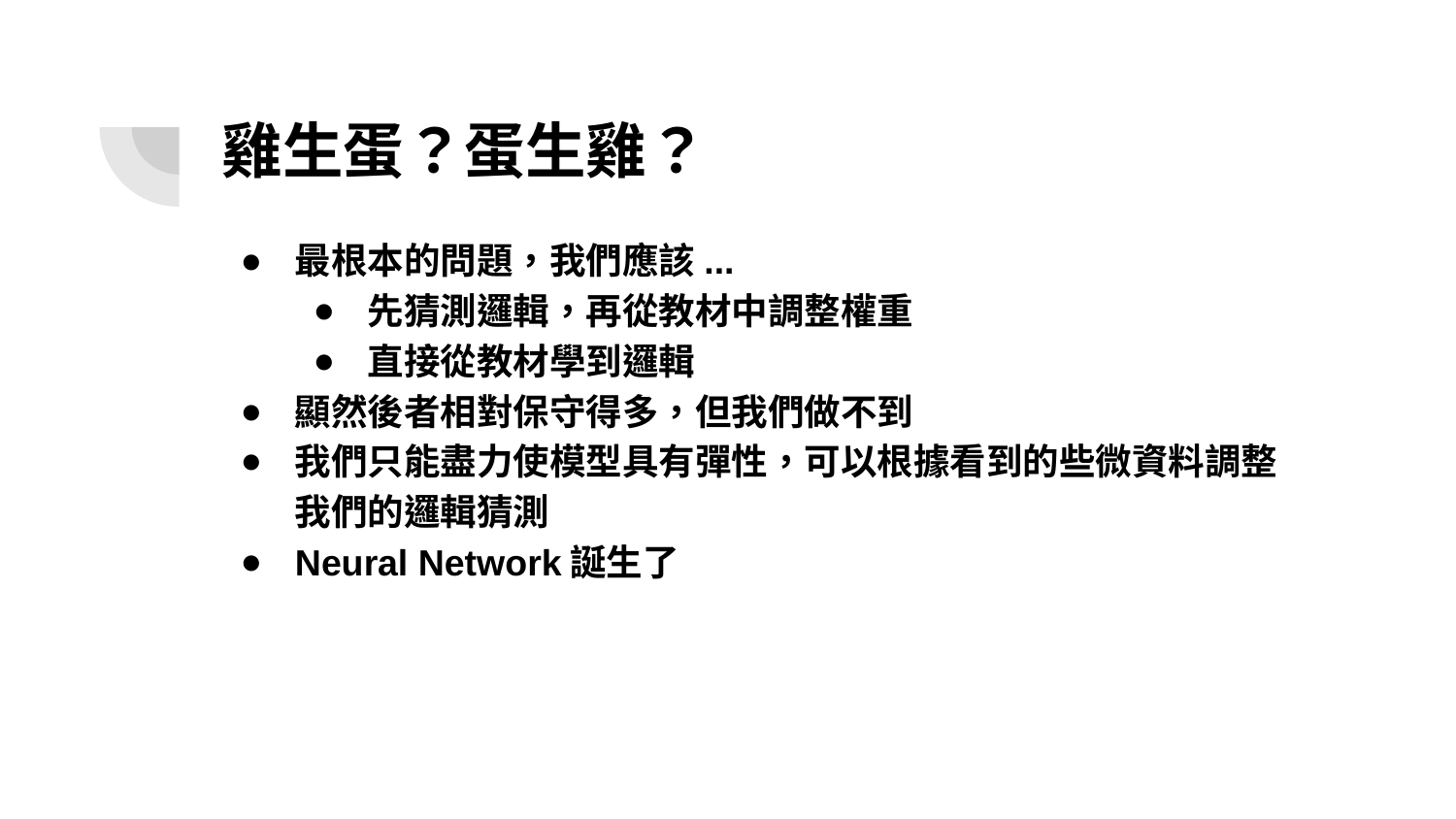

# 雞生蛋？蛋生雞？
最根本的問題，我們應該...
先猜測邏輯，再從教材中調整權重
直接從教材學到邏輯
顯然後者相對保守得多，但我們做不到
我們只能盡力使模型具有彈性，可以根據看到的些微資料調整我們的邏輯猜測
Neural Network誕生了